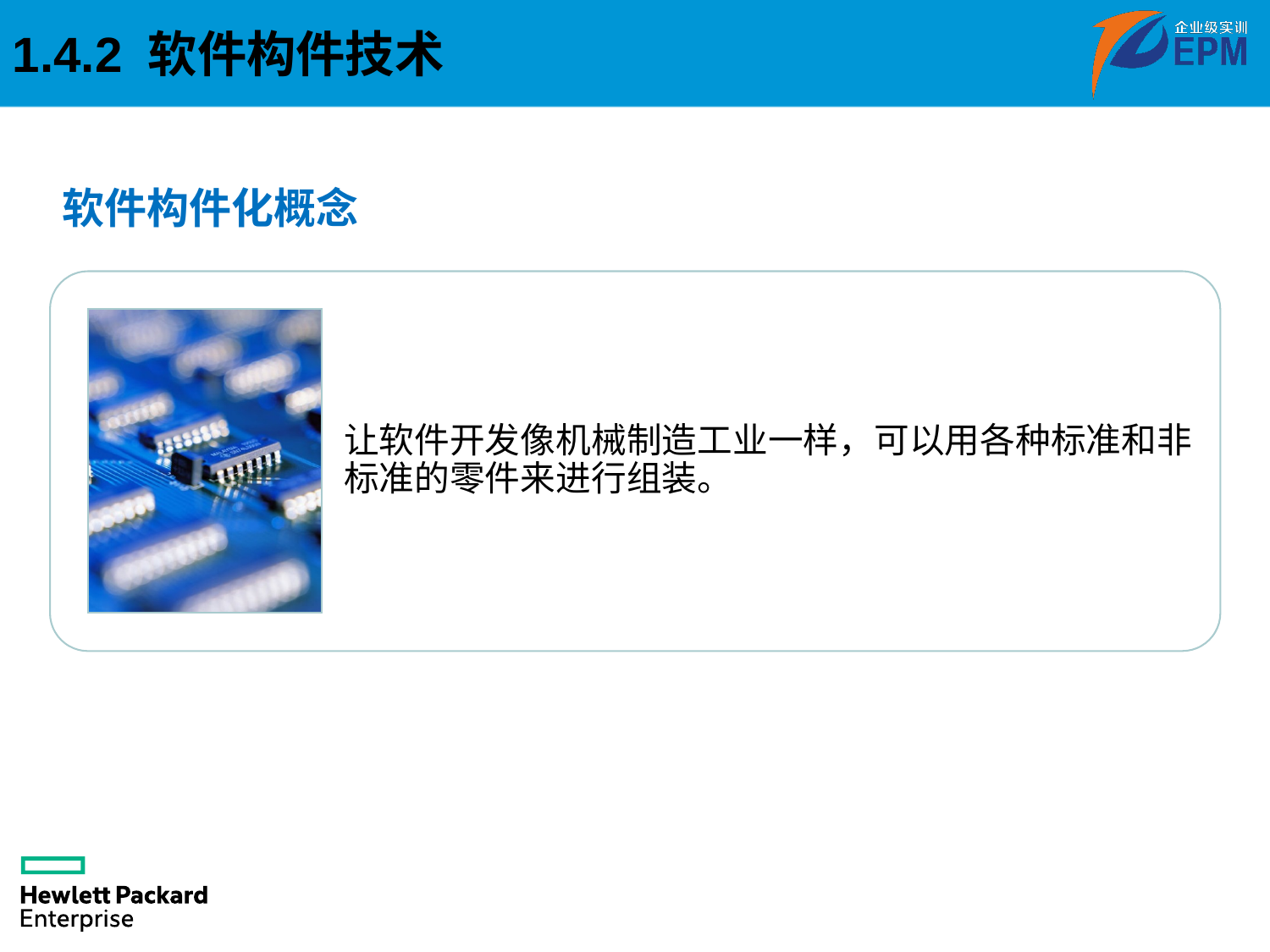

1.4.2 软件构件技术
软件构件化概念
让软件开发像机械制造工业一样，可以用各种标准和非标准的零件来进行组装。